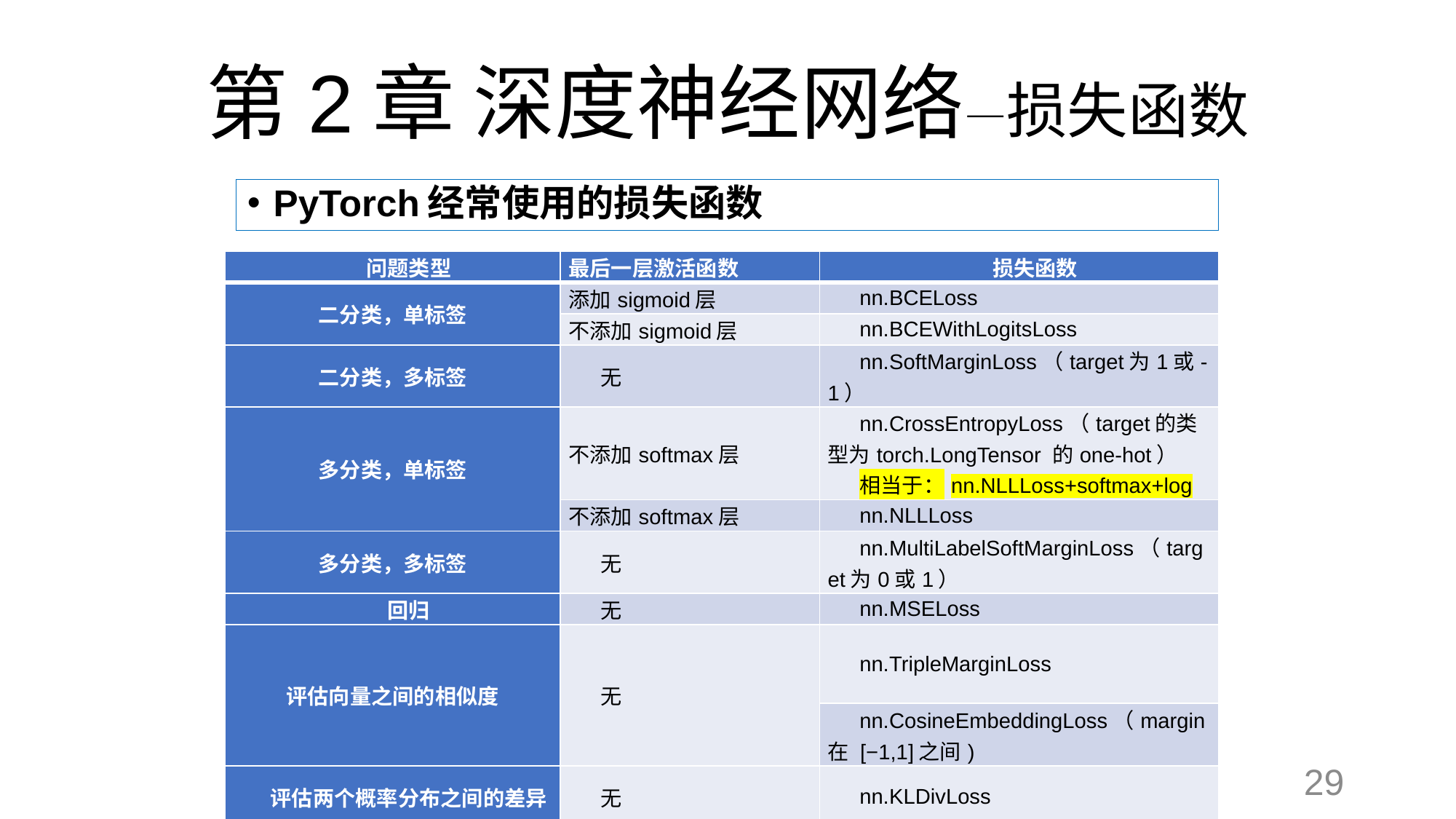

# 第2章 深度神经网络—损失函数
PyTorch经常使用的损失函数
| 问题类型 | 最后一层激活函数 | 损失函数 |
| --- | --- | --- |
| 二分类，单标签 | 添加sigmoid层 | nn.BCELoss |
|  | 不添加sigmoid层 | nn.BCEWithLogitsLoss |
| 二分类，多标签 | 无 | nn.SoftMarginLoss（target为1或-1） |
| 多分类，单标签 | 不添加softmax层 | nn.CrossEntropyLoss（target的类型为torch.LongTensor 的one-hot） 相当于：nn.NLLLoss+softmax+log |
|  | 不添加softmax层 | nn.NLLLoss |
| 多分类，多标签 | 无 | nn.MultiLabelSoftMarginLoss（target为0或1） |
| 回归 | 无 | nn.MSELoss |
| 评估向量之间的相似度 | 无 | nn.TripleMarginLoss |
|  |  | nn.CosineEmbeddingLoss（margin 在 [−1,1]之间) |
| 评估两个概率分布之间的差异 | 无 | nn.KLDivLoss |
29